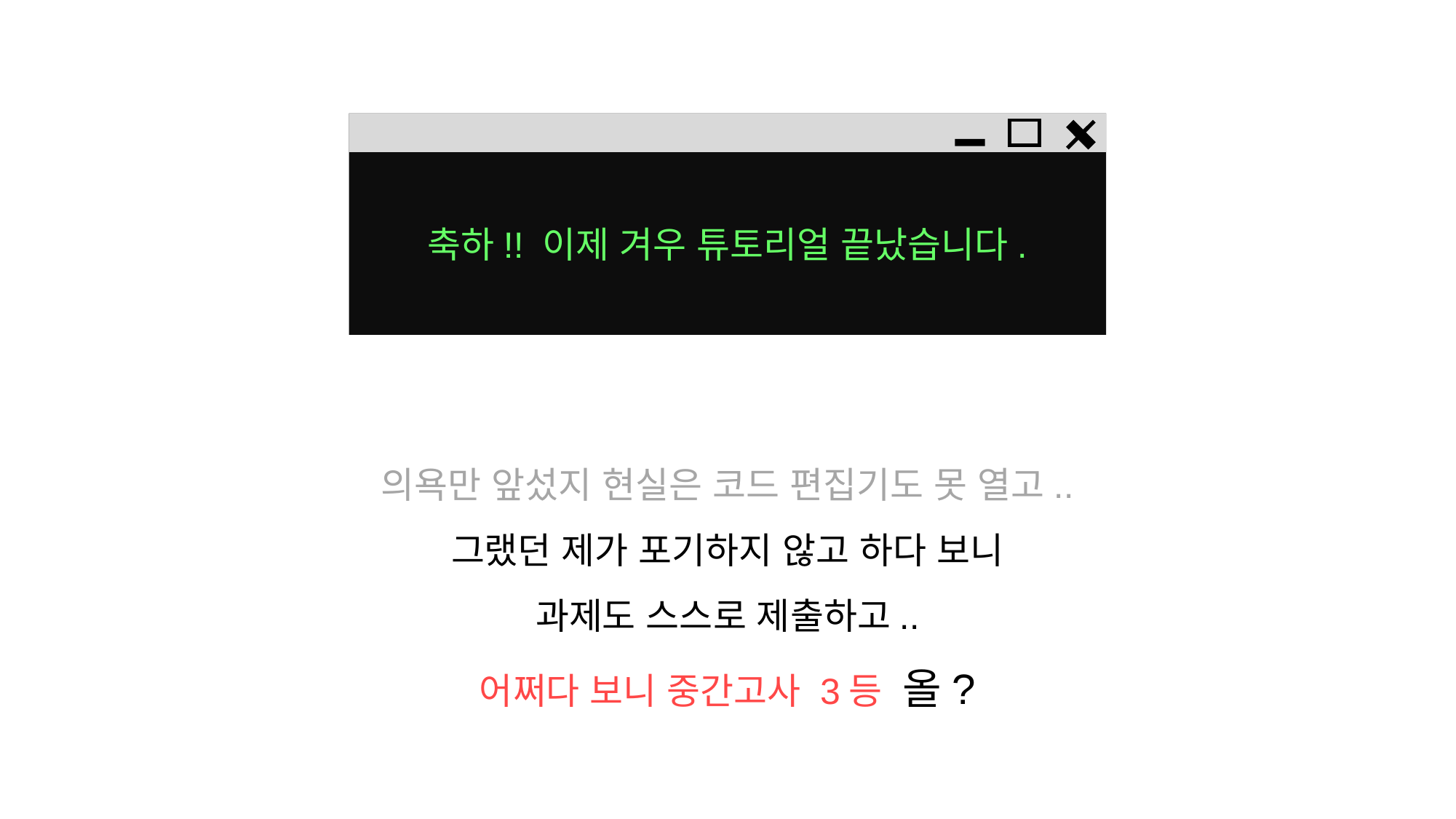

축하!! 이제 겨우 튜토리얼 끝났습니다.
의욕만 앞섰지 현실은 코드 편집기도 못 열고..
그랬던 제가 포기하지 않고 하다 보니
과제도 스스로 제출하고..
어쩌다 보니 중간고사 3등  올?